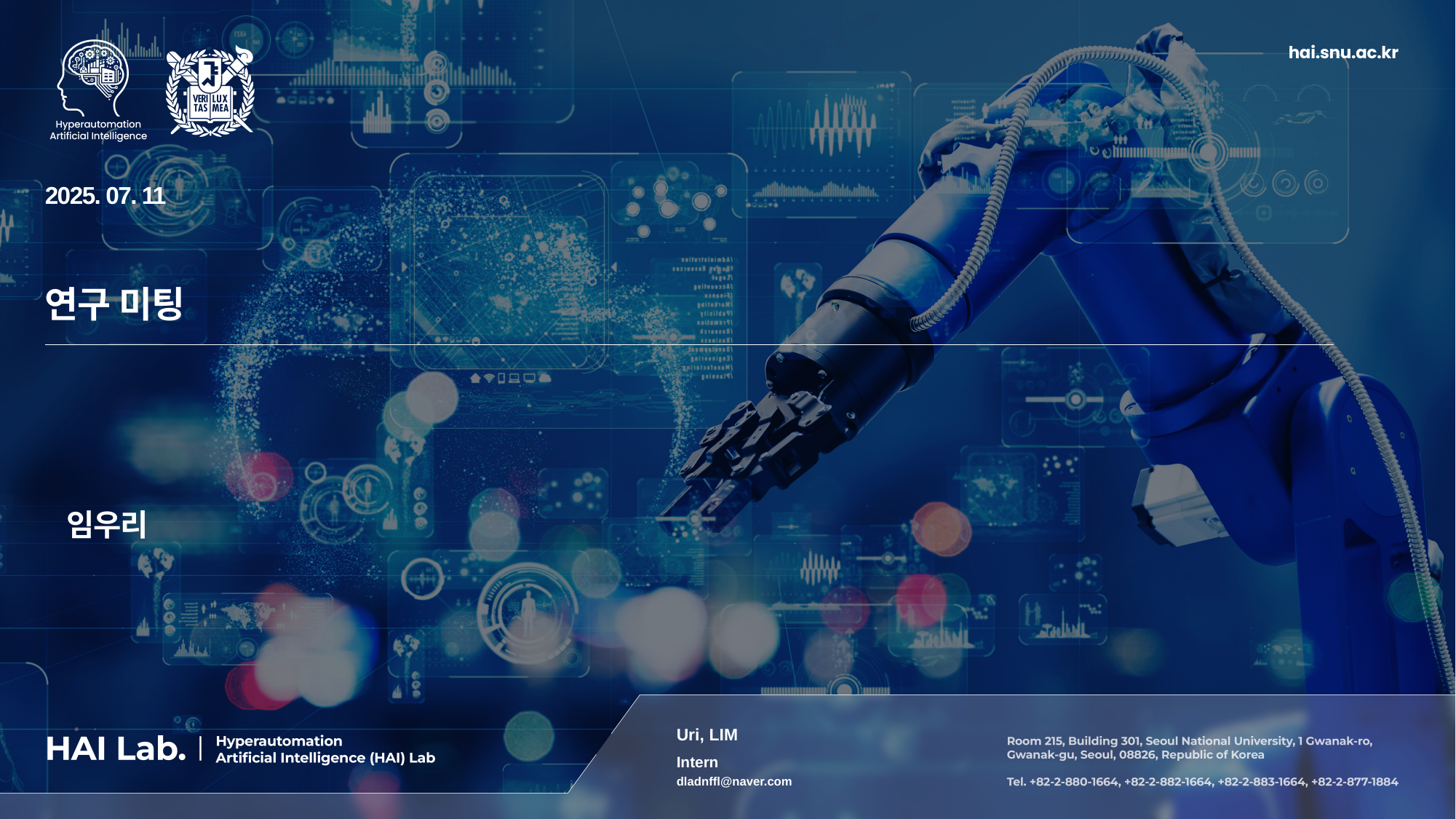

2025. 07. 11
연구 미팅

임우리
Uri, LIM
Intern
dladnffl@naver.com